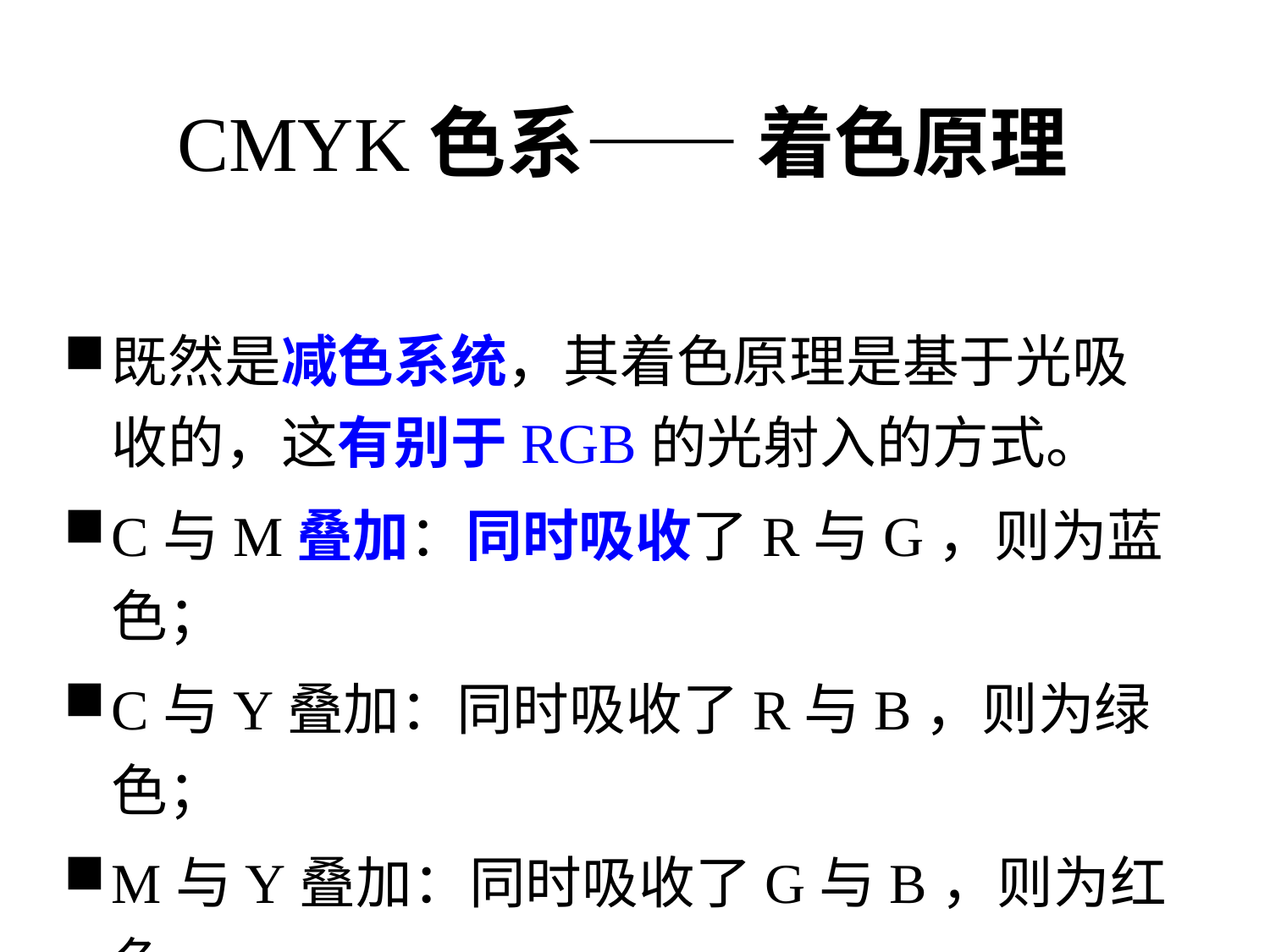

# CMYK色系—— 着色原理
既然是减色系统，其着色原理是基于光吸收的，这有别于RGB的光射入的方式。
C与M叠加：同时吸收了R与G，则为蓝色；
C与Y叠加：同时吸收了R与B，则为绿色；
M与Y叠加：同时吸收了G与B，则为红色。